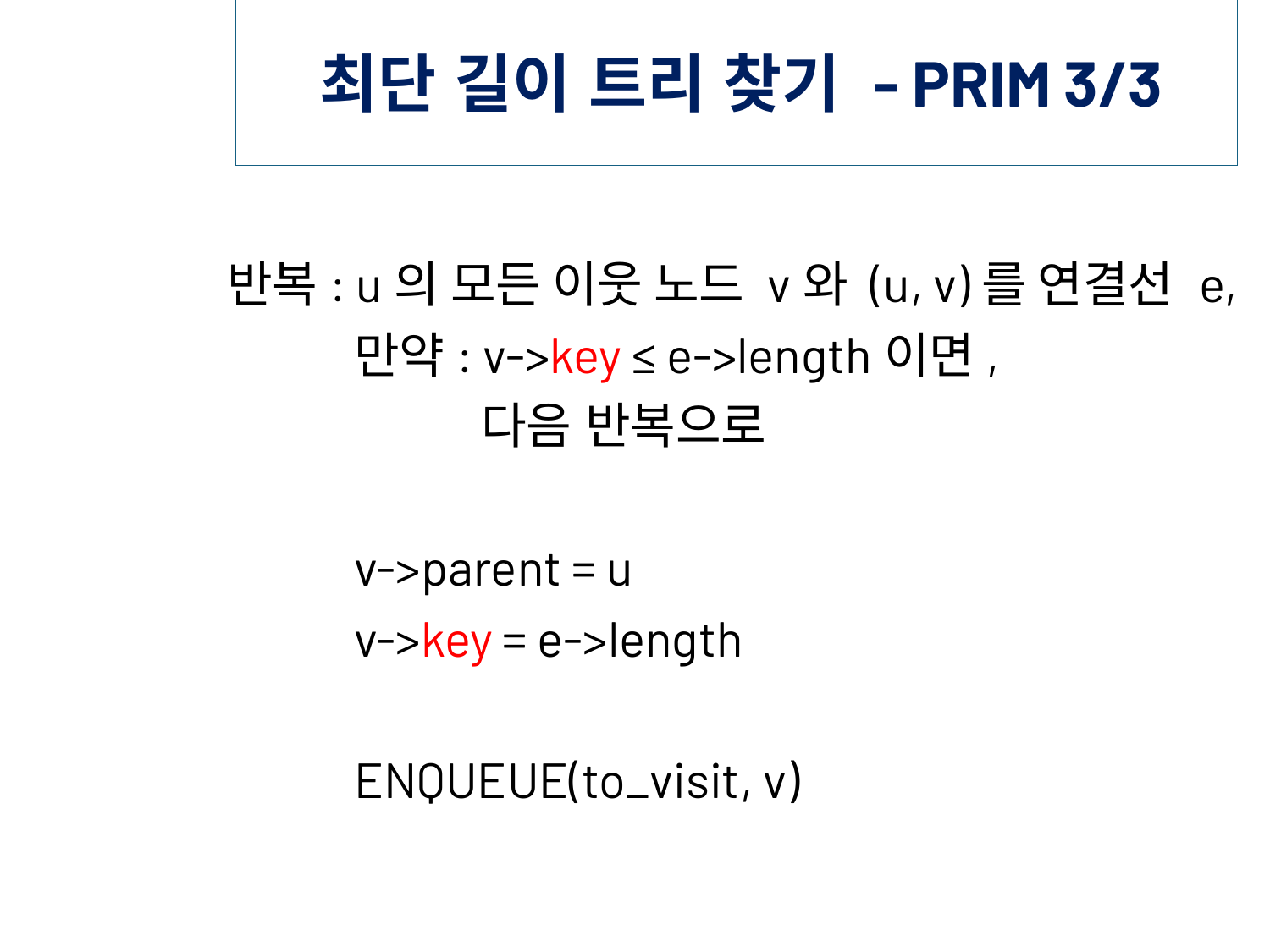

# 최단 길이 트리 찾기 - PRIM 3/3
	반복: u의 모든 이웃 노드 v와 (u, v)를 연결선 e,
		만약: v->key ≤ e->length이면,
			다음 반복으로

		v->parent = u
		v->key = e->length

		ENQUEUE(to_visit, v)